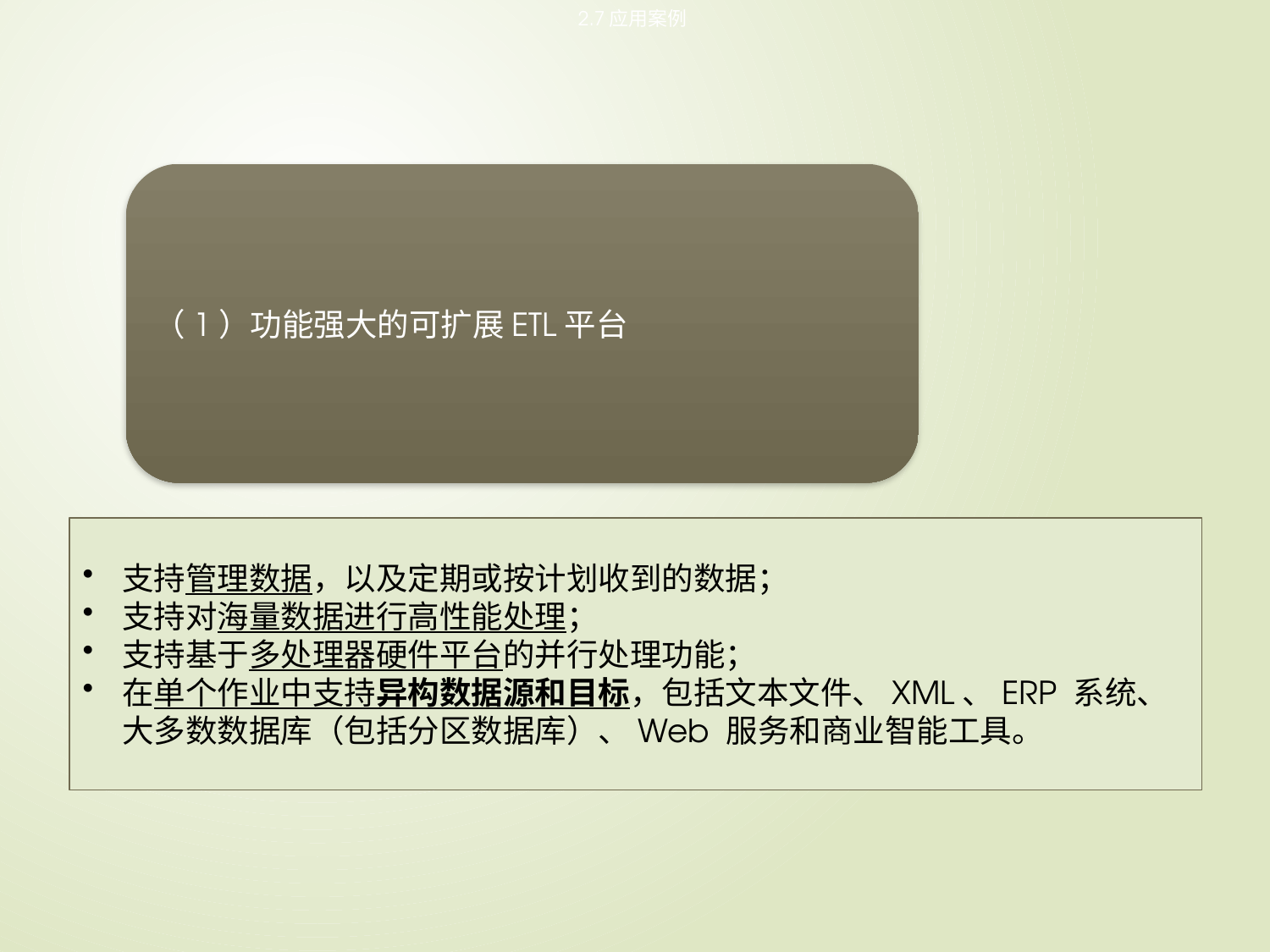

2.7应用案例
（1）功能强大的可扩展ETL平台
支持管理数据，以及定期或按计划收到的数据；
支持对海量数据进行高性能处理；
支持基于多处理器硬件平台的并行处理功能；
在单个作业中支持异构数据源和目标，包括文本文件、XML、ERP 系统、大多数数据库（包括分区数据库）、Web 服务和商业智能工具。